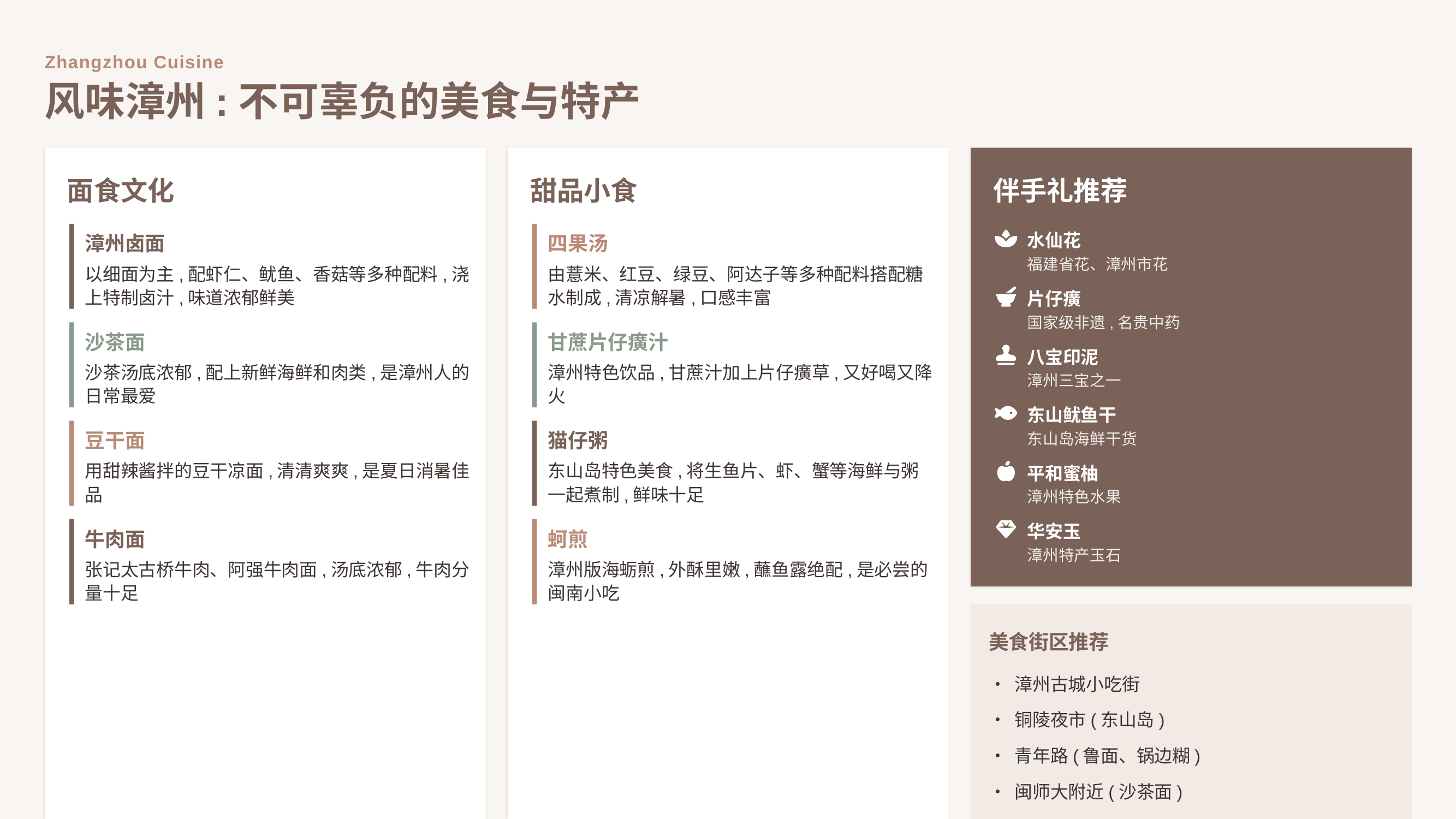

Zhangzhou Cuisine
风味漳州:不可辜负的美食与特产

面食文化
甜品小食
伴手礼推荐

漳州卤面

四果汤
水仙花

福建省花、漳州市花
以细面为主,配虾仁、鱿鱼、香菇等多种配料,浇上特制卤汁,味道浓郁鲜美
由薏米、红豆、绿豆、阿达子等多种配料搭配糖水制成,清凉解暑,口感丰富
片仔癀

国家级非遗,名贵中药

沙茶面

甘蔗片仔癀汁
八宝印泥

沙茶汤底浓郁,配上新鲜海鲜和肉类,是漳州人的日常最爱
漳州特色饮品,甘蔗汁加上片仔癀草,又好喝又降火
漳州三宝之一
东山鱿鱼干

豆干面

猫仔粥
东山岛海鲜干货
用甜辣酱拌的豆干凉面,清清爽爽,是夏日消暑佳品
东山岛特色美食,将生鱼片、虾、蟹等海鲜与粥一起煮制,鲜味十足
平和蜜柚

漳州特色水果
华安玉

牛肉面

蚵煎

漳州特产玉石
张记太古桥牛肉、阿强牛肉面,汤底浓郁,牛肉分量十足
漳州版海蛎煎,外酥里嫩,蘸鱼露绝配,是必尝的闽南小吃

美食街区推荐
• 漳州古城小吃街
• 铜陵夜市(东山岛)
• 青年路(鲁面、锅边糊)
• 闽师大附近(沙茶面)